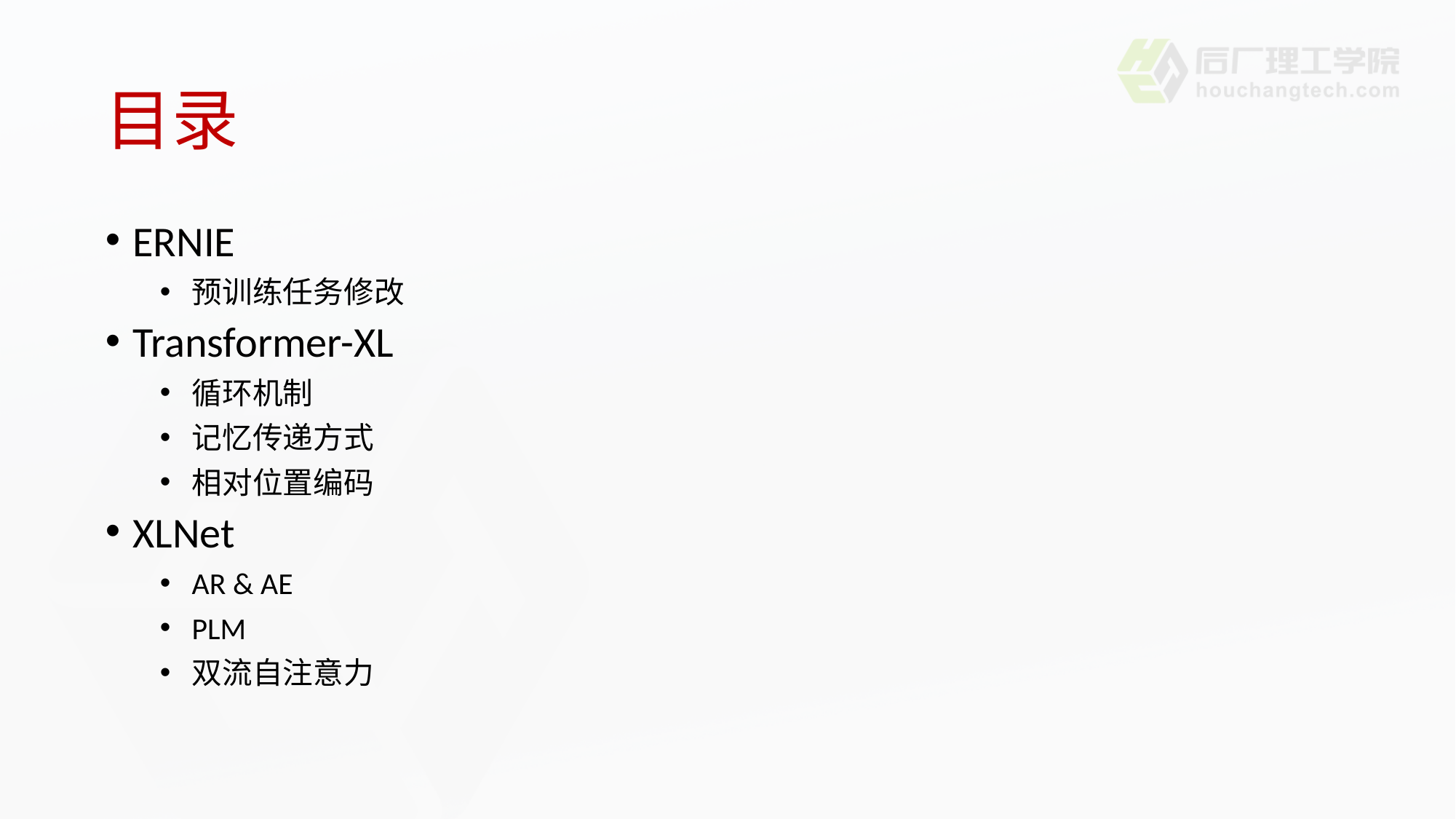

# 目录
ERNIE
预训练任务修改
Transformer-XL
循环机制
记忆传递方式
相对位置编码
XLNet
AR & AE
PLM
双流自注意力